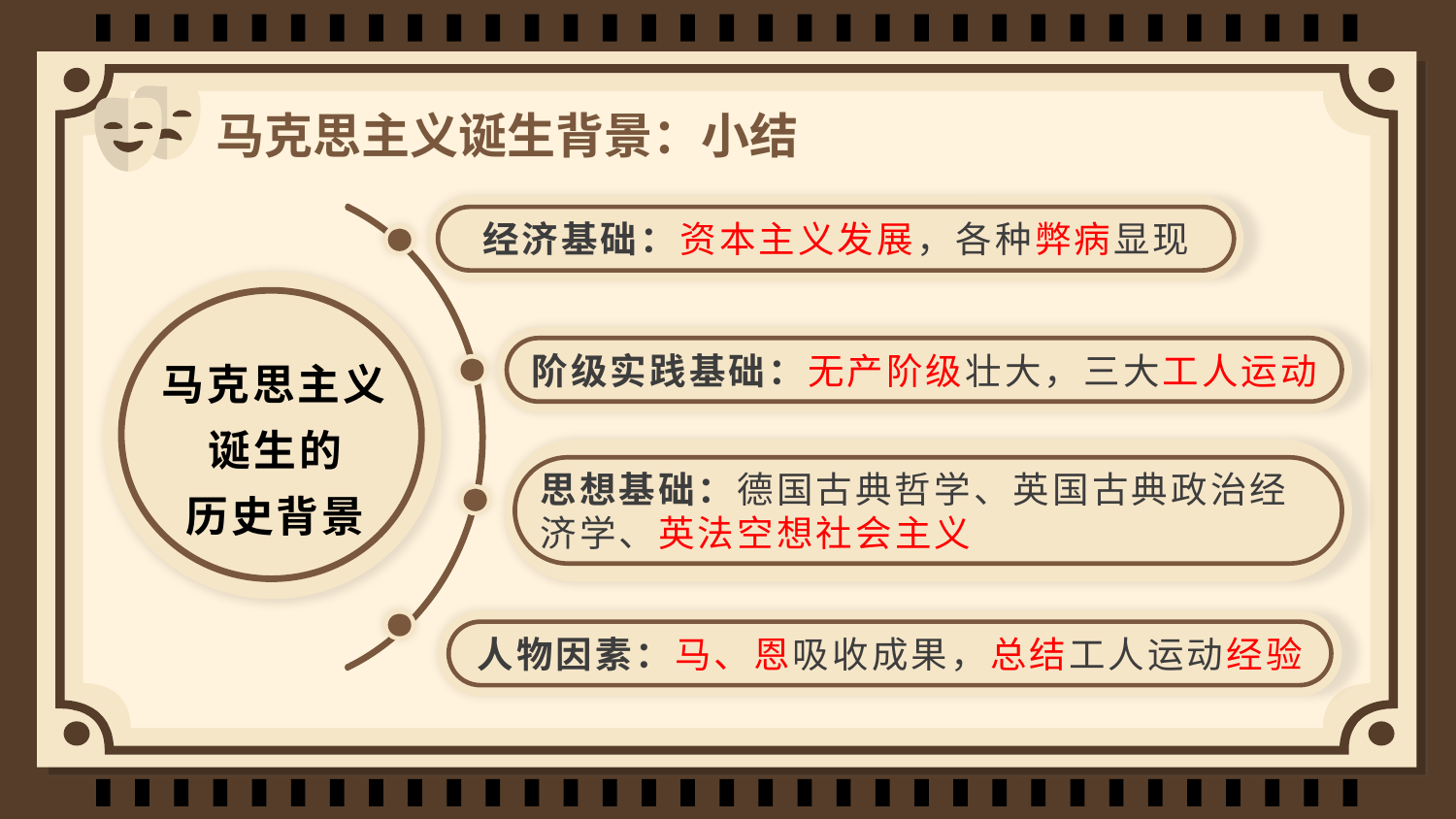

# 马克思主义诞生背景：小结

马克思主义诞生的
历史背景
经济基础：资本主义发展，各种弊病显现

阶级实践基础：无产阶级壮大，三大工人运动

思想基础：德国古典哲学、英国古典政治经济学、英法空想社会主义

人物因素：马、恩吸收成果，总结工人运动经验